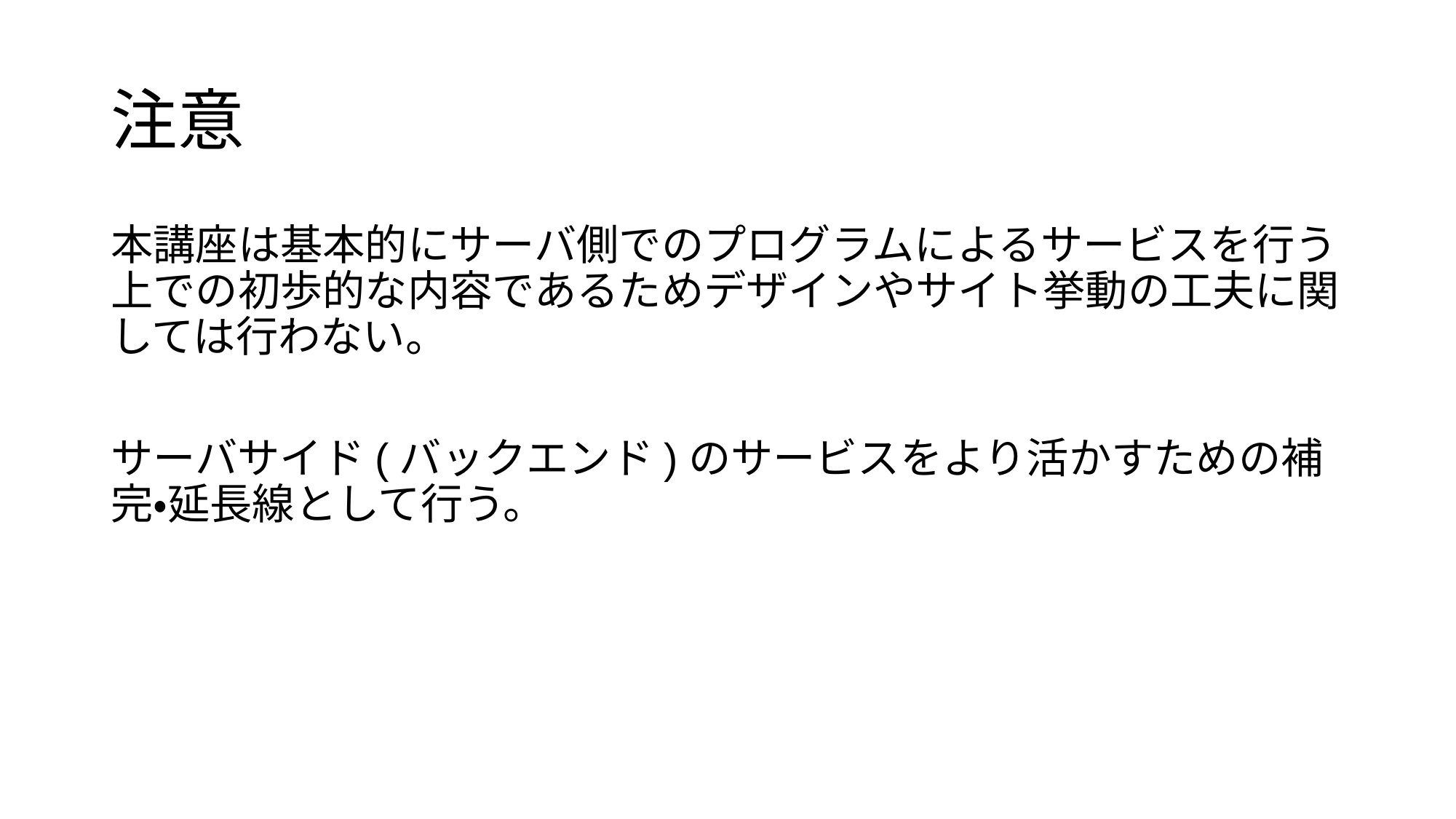

# 注意
本講座は基本的にサーバ側でのプログラムによるサービスを行う上での初歩的な内容であるためデザインやサイト挙動の工夫に関しては行わない。

サーバサイド(バックエンド)のサービスをより活かすための補完・延長線として行う。